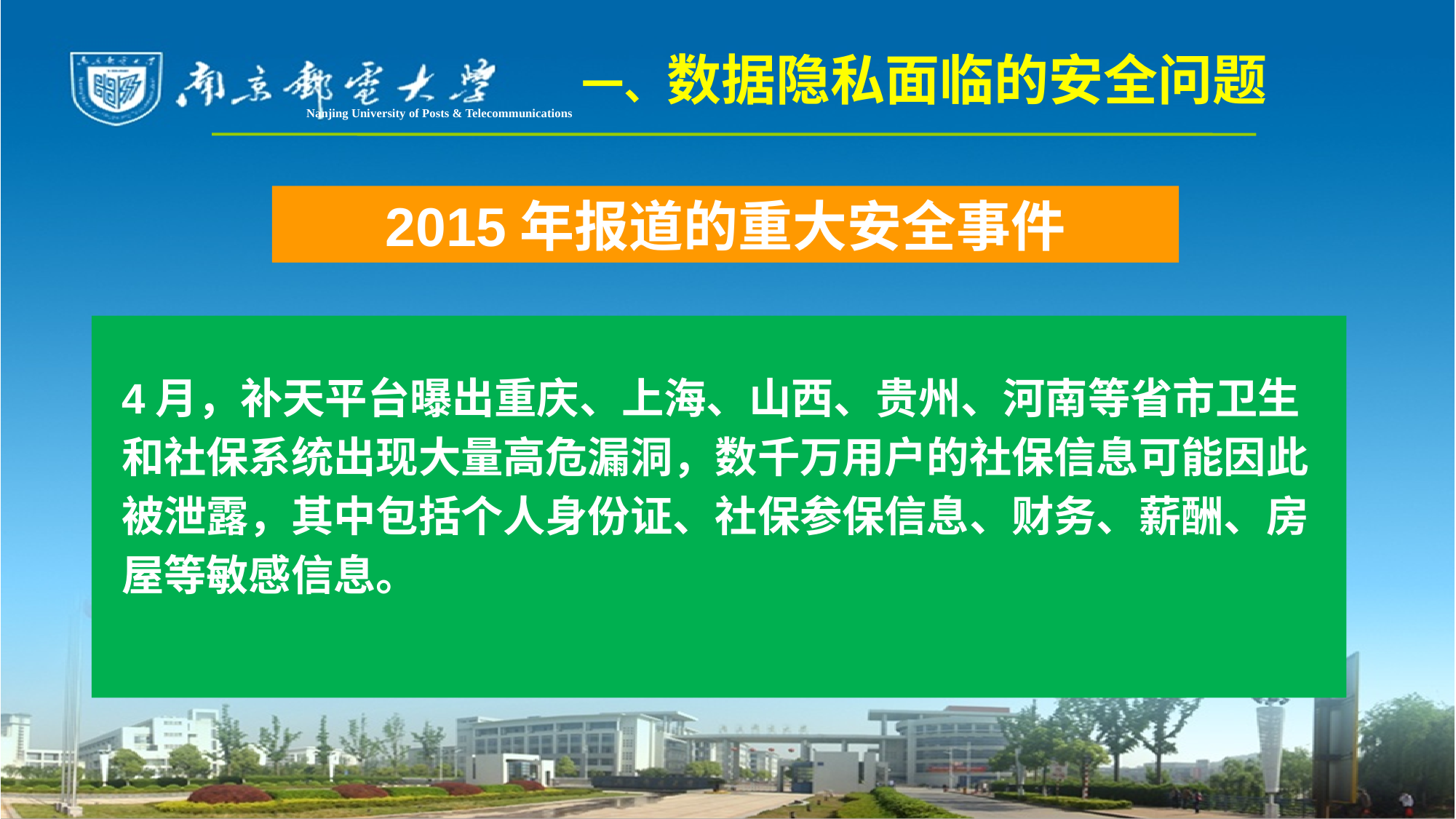

一、数据隐私面临的安全问题
Nanjing University of Posts & Telecommunications

# 2015年报道的重大安全事件
4月，补天平台曝出重庆、上海、山西、贵州、河南等省市卫生和社保系统出现大量高危漏洞，数千万用户的社保信息可能因此被泄露，其中包括个人身份证、社保参保信息、财务、薪酬、房屋等敏感信息。